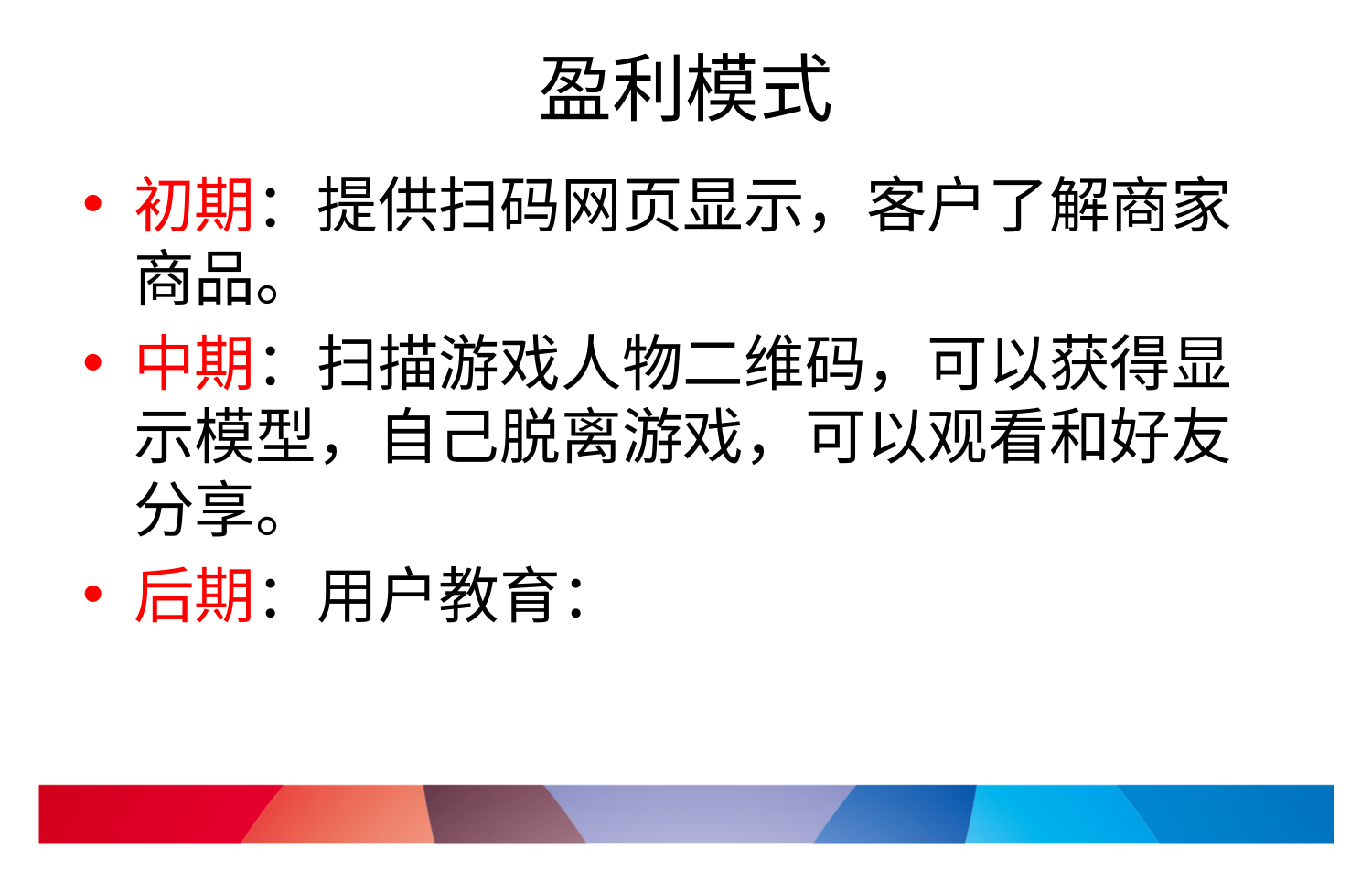

# 盈利模式
初期：提供扫码网页显示，客户了解商家商品。
中期：扫描游戏人物二维码，可以获得显示模型，自己脱离游戏，可以观看和好友分享。
后期：用户教育：